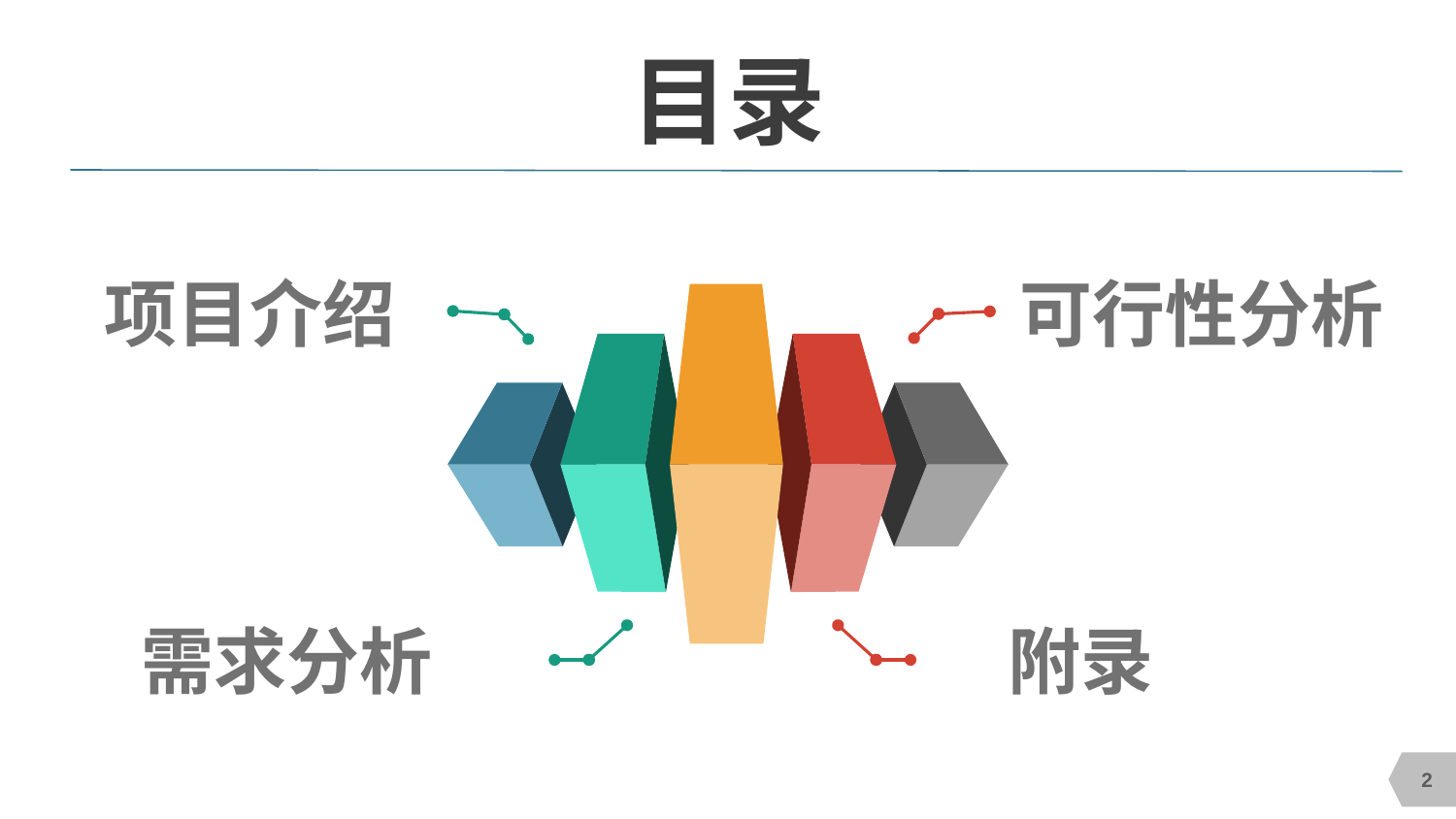

# 目录

可行性分析
 项目介绍

需求分析
附录
2